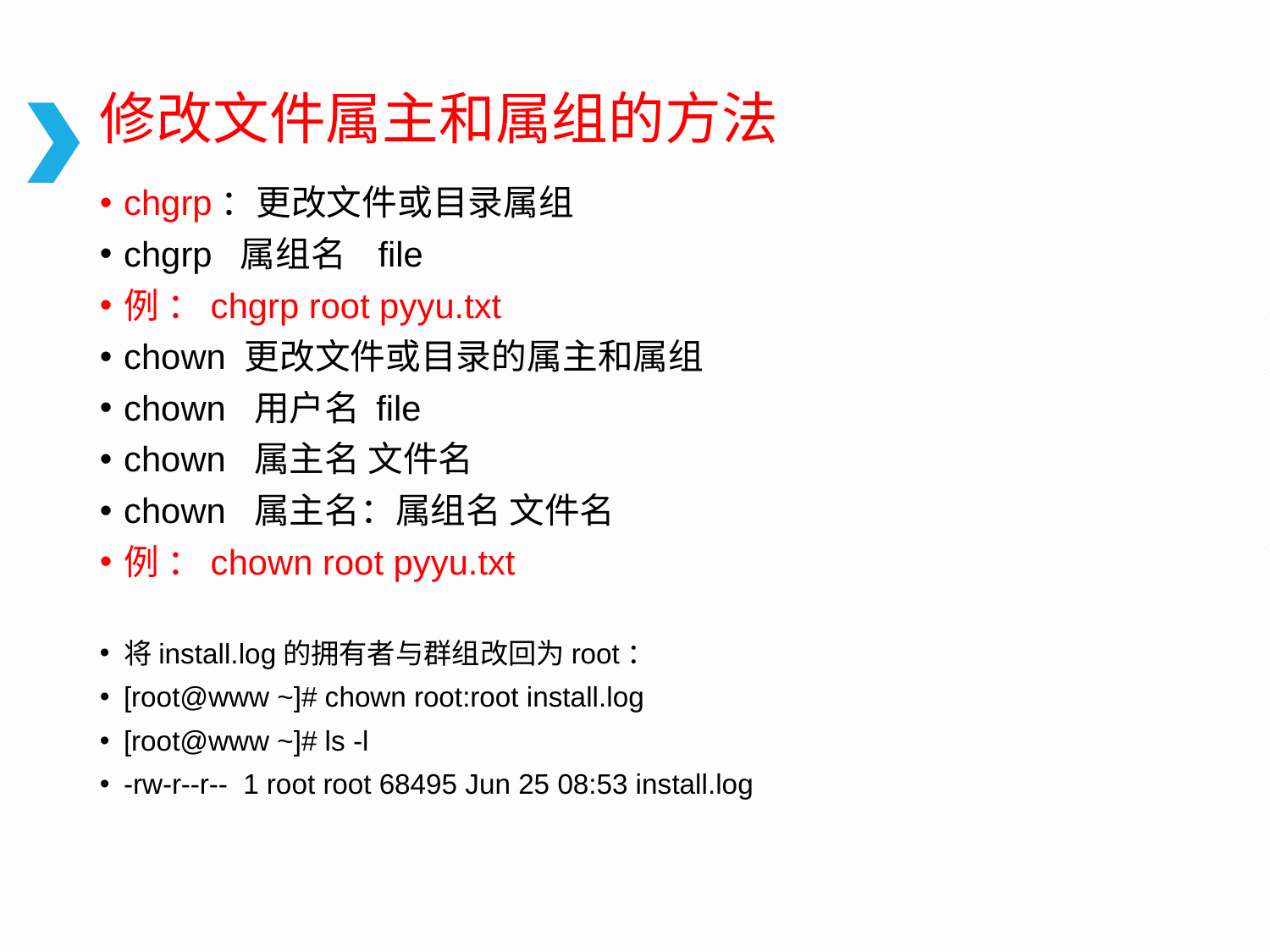

# 修改文件属主和属组的方法
chgrp：更改文件或目录属组
chgrp  属组名   file
例 ：chgrp root pyyu.txt
chown 更改文件或目录的属主和属组
chown  用户名 file
chown  属主名 文件名
chown  属主名：属组名 文件名
例 ：chown root pyyu.txt

将install.log的拥有者与群组改回为root：
[root@www ~]# chown root:root install.log
[root@www ~]# ls -l
-rw-r--r--  1 root root 68495 Jun 25 08:53 install.log